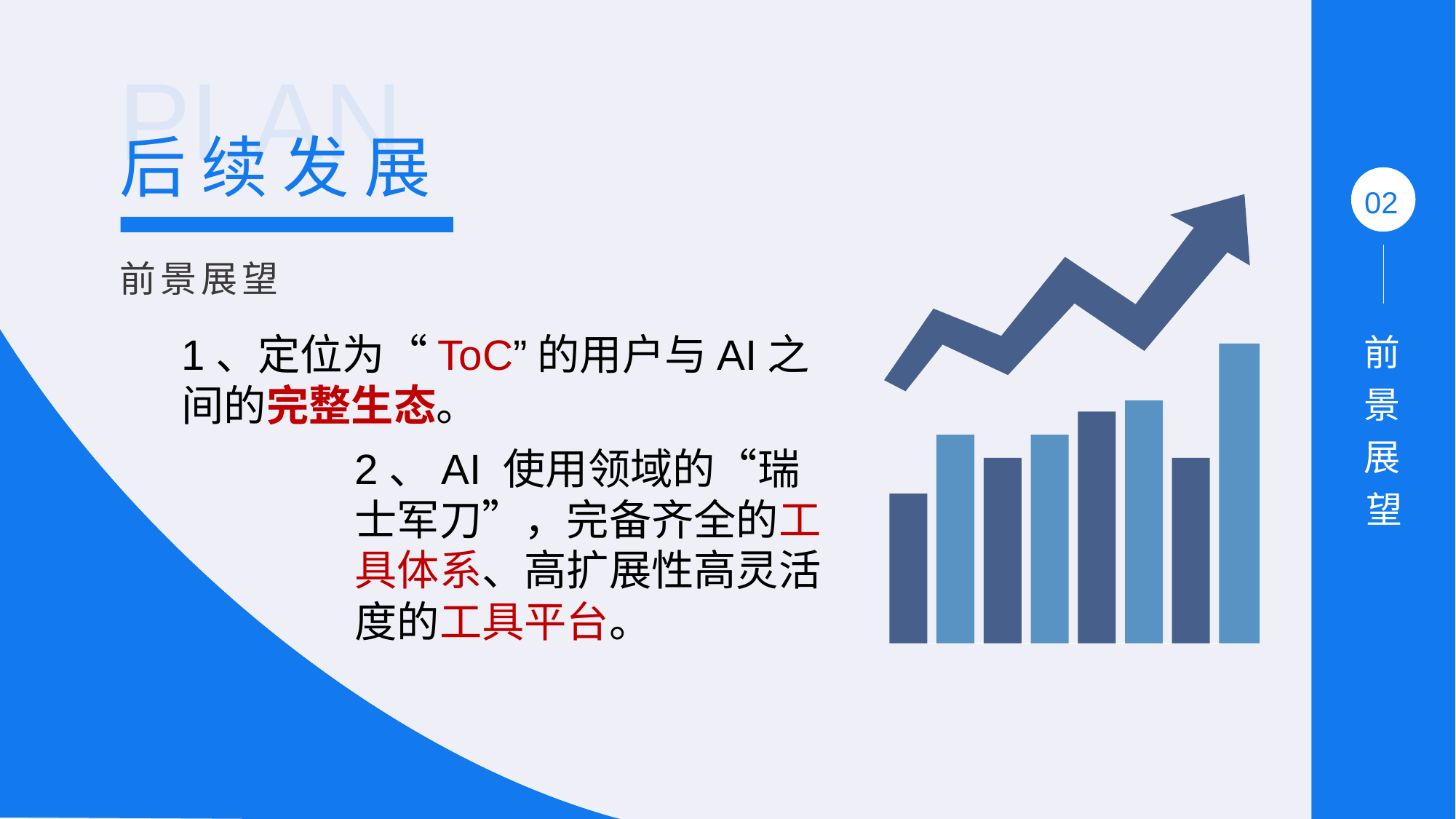

PLAN
后 续 发 展

02

前景展望

前景展望
1、定位为“ToC”的用户与AI之间的完整生态。

2、AI 使用领域的“瑞士军刀”，完备齐全的工具体系、高扩展性高灵活度的工具平台。